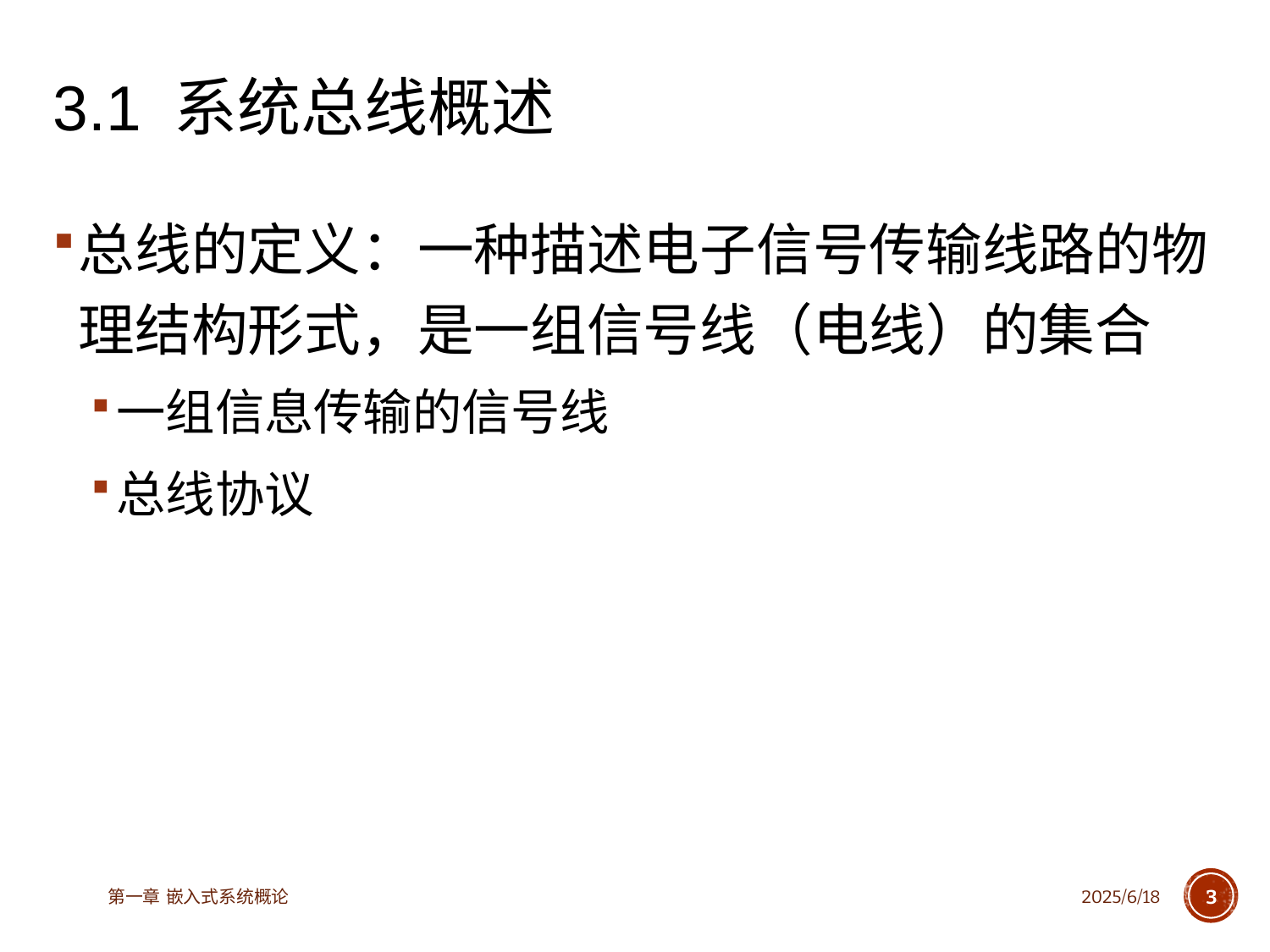

# 3.1 系统总线概述
总线的定义：一种描述电子信号传输线路的物理结构形式，是一组信号线（电线）的集合
一组信息传输的信号线
总线协议
第一章 嵌入式系统概论
2025/6/18
3